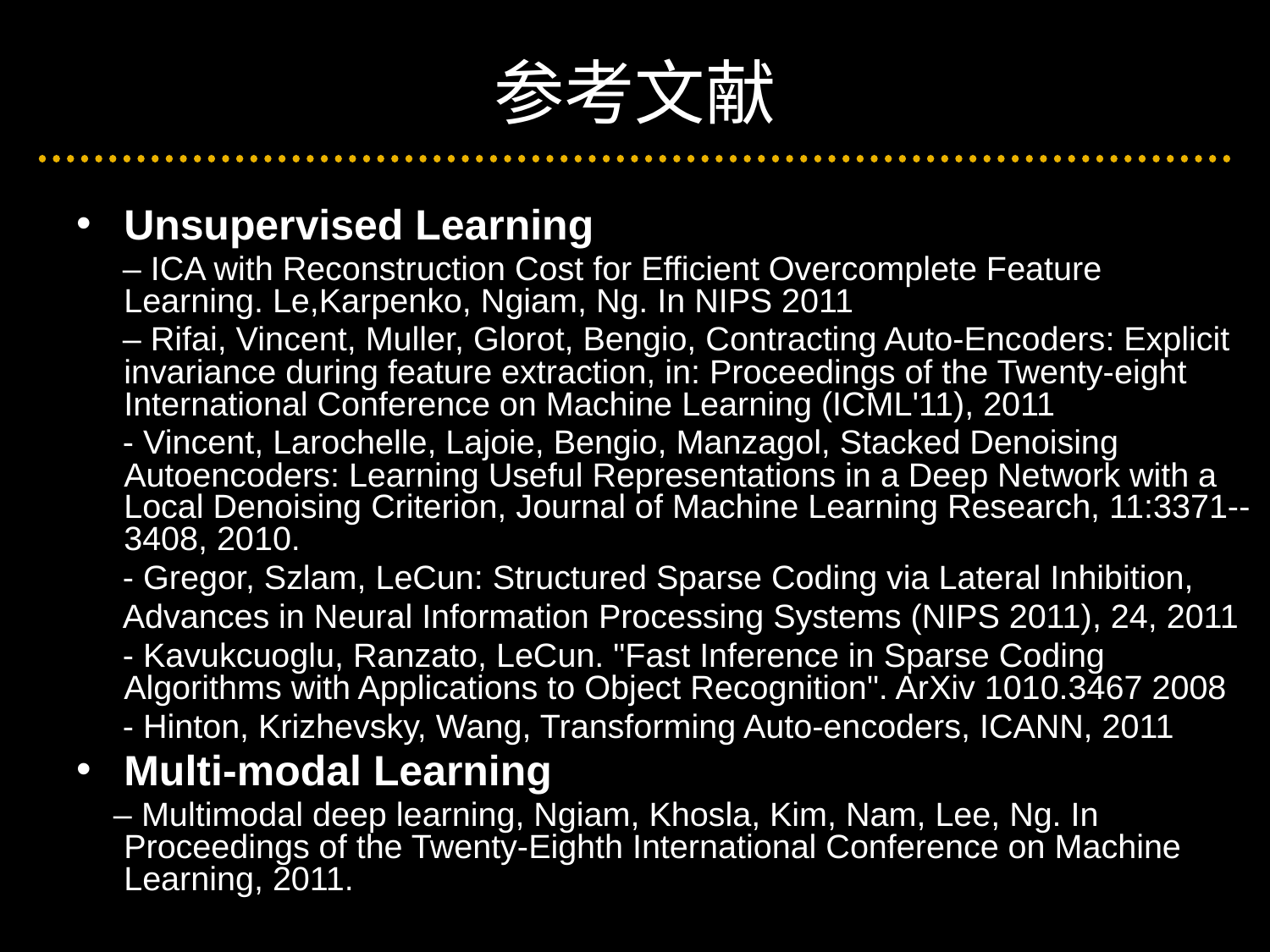

# 参考文献
Unsupervised Learning
     – ICA with Reconstruction Cost for Efficient Overcomplete Feature    Learning. Le,Karpenko, Ngiam, Ng. In NIPS 2011
     – Rifai, Vincent, Muller, Glorot, Bengio, Contracting Auto-Encoders: Explicit invariance during feature extraction, in: Proceedings of the Twenty-eight International Conference on Machine Learning (ICML'11), 2011
     - Vincent, Larochelle, Lajoie, Bengio, Manzagol, Stacked Denoising Autoencoders: Learning Useful Representations in a Deep Network with a Local Denoising Criterion, Journal of Machine Learning Research, 11:3371--3408, 2010.
     - Gregor, Szlam, LeCun: Structured Sparse Coding via Lateral Inhibition,
     Advances in Neural Information Processing Systems (NIPS 2011), 24, 2011
     - Kavukcuoglu, Ranzato, LeCun. "Fast Inference in Sparse Coding Algorithms with Applications to Object Recognition". ArXiv 1010.3467 2008
     - Hinton, Krizhevsky, Wang, Transforming Auto-encoders, ICANN, 2011
Multi-modal Learning
    – Multimodal deep learning, Ngiam, Khosla, Kim, Nam, Lee, Ng. In Proceedings of the Twenty-Eighth International Conference on Machine Learning, 2011.